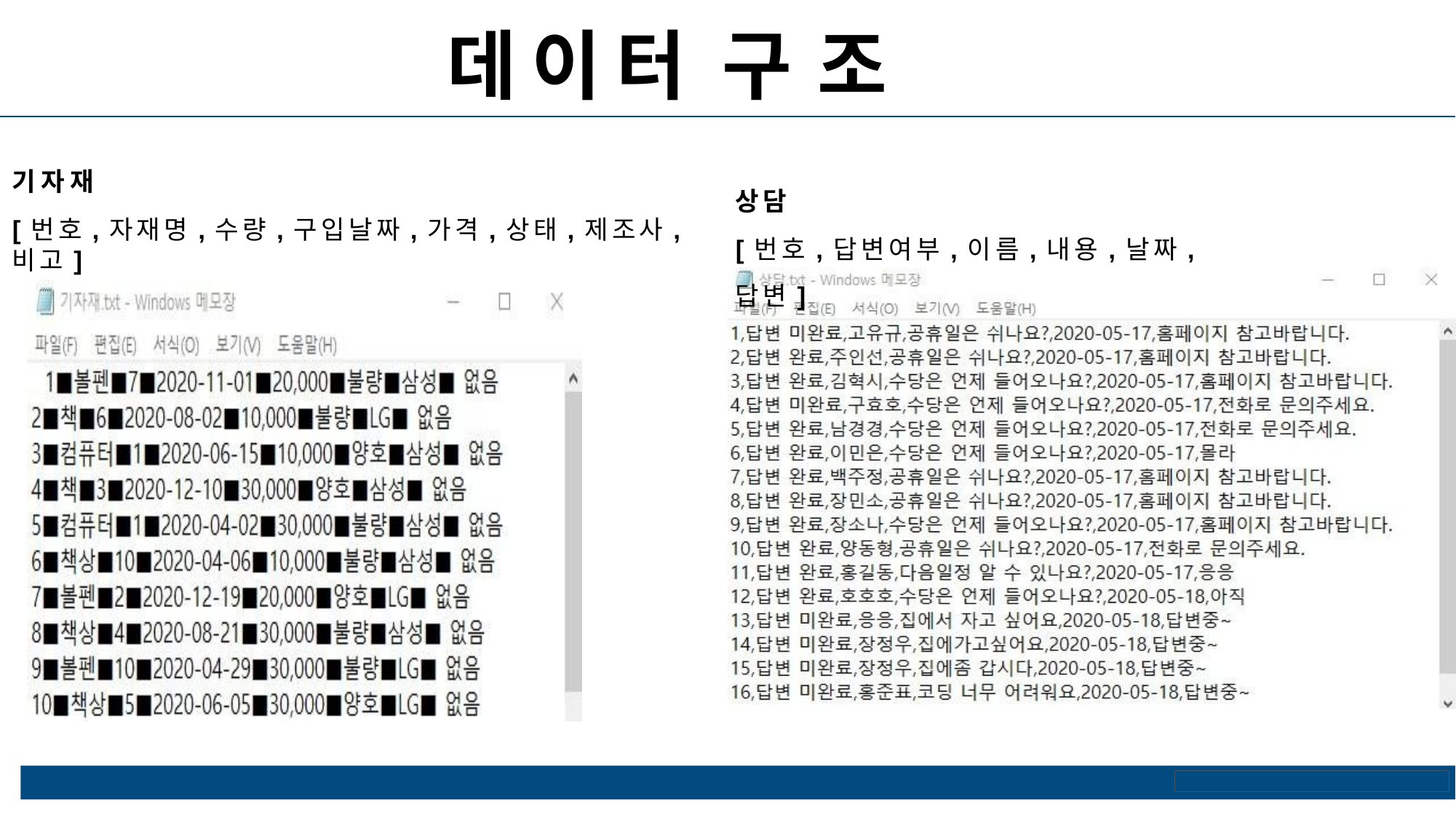

# 데이터 구조

기자재
[번호,자재명,수량,구입날짜,가격,상태,제조사,비고]
상담
[번호,답변여부,이름,내용,날짜,답변]

ⓒSaebyeol Yu. Saebyeol’s PowerPoint